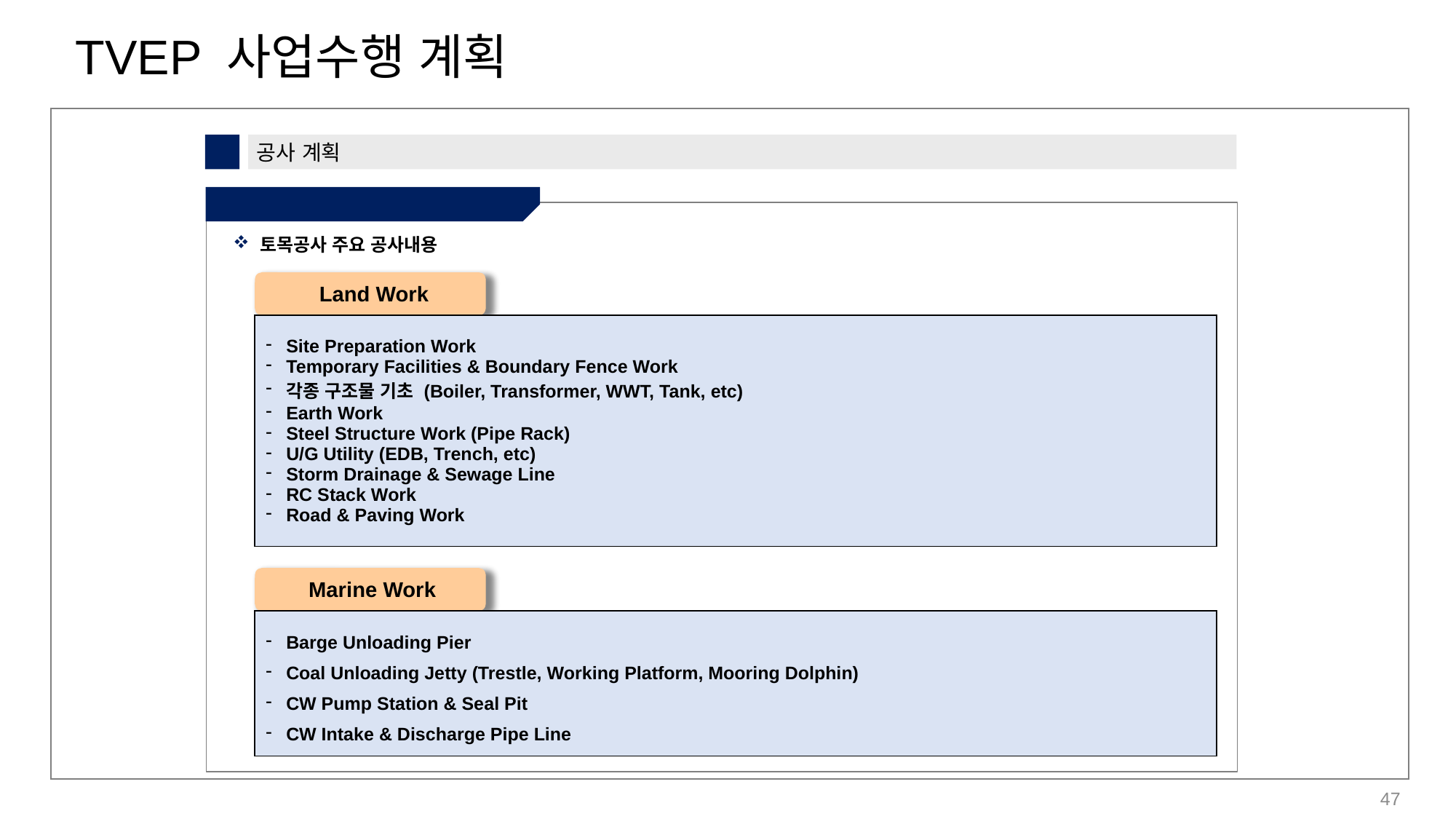

7
공사 계획
⑤ 공사 수행 전략 - 토목

토목공사 주요 공사내용

Land Work
| Site Preparation Work Temporary Facilities & Boundary Fence Work 각종 구조물 기초 (Boiler, Transformer, WWT, Tank, etc) Earth Work Steel Structure Work (Pipe Rack) U/G Utility (EDB, Trench, etc) Storm Drainage & Sewage Line RC Stack Work Road & Paving Work |
| --- |

Marine Work
| Barge Unloading Pier Coal Unloading Jetty (Trestle, Working Platform, Mooring Dolphin) CW Pump Station & Seal Pit CW Intake & Discharge Pipe Line |
| --- |
47